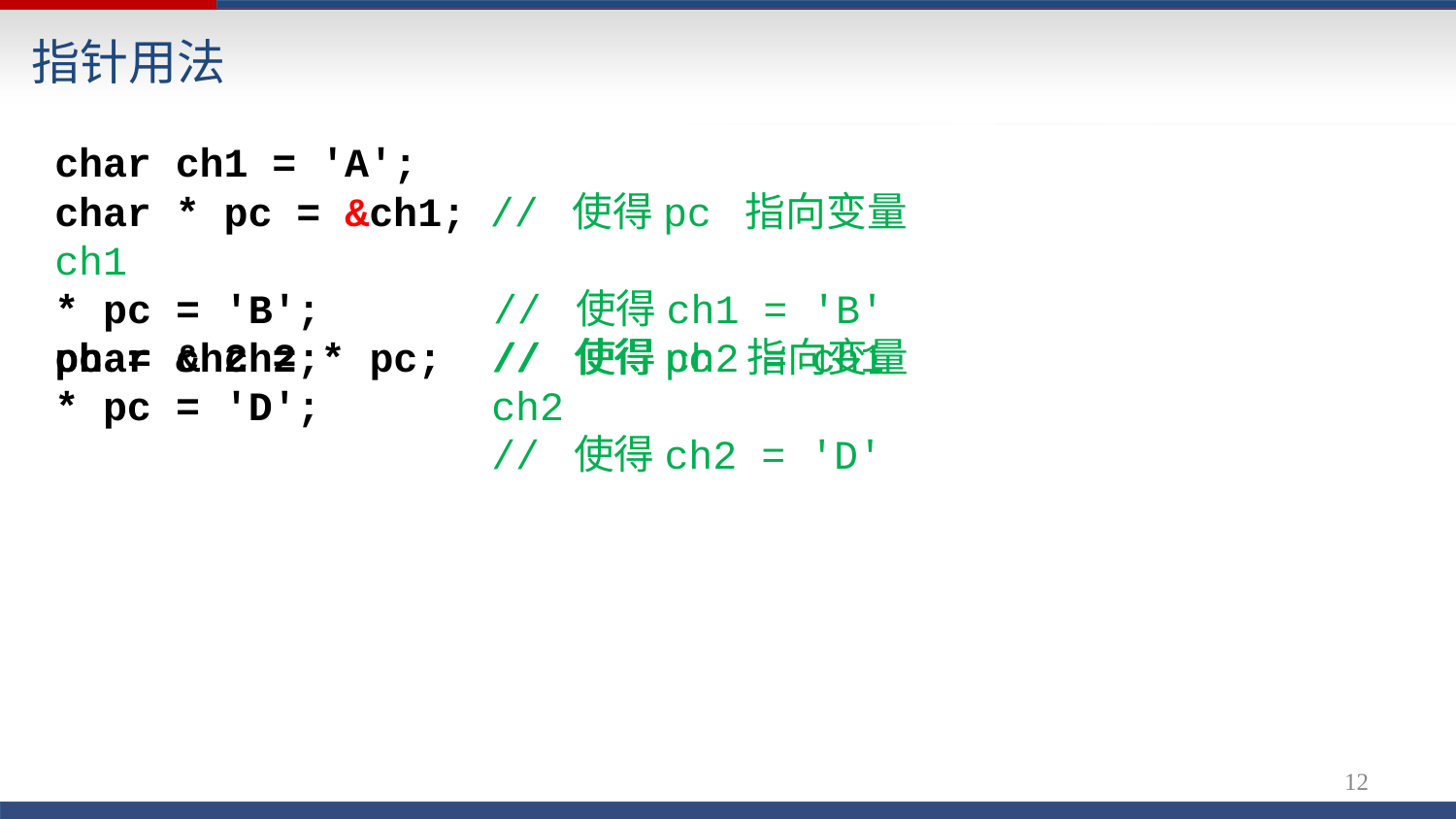

# 指针用法
char ch1 = 'A';
char * pc = &ch1; // 使得pc 指向变量ch1
* pc = 'B';	// 使得ch1 = 'B'
char ch2 = * pc;	// 使得ch2 = ch1
pc = & ch2;
* pc = 'D';
// 使得pc 指向变量ch2
// 使得ch2 = 'D'
12